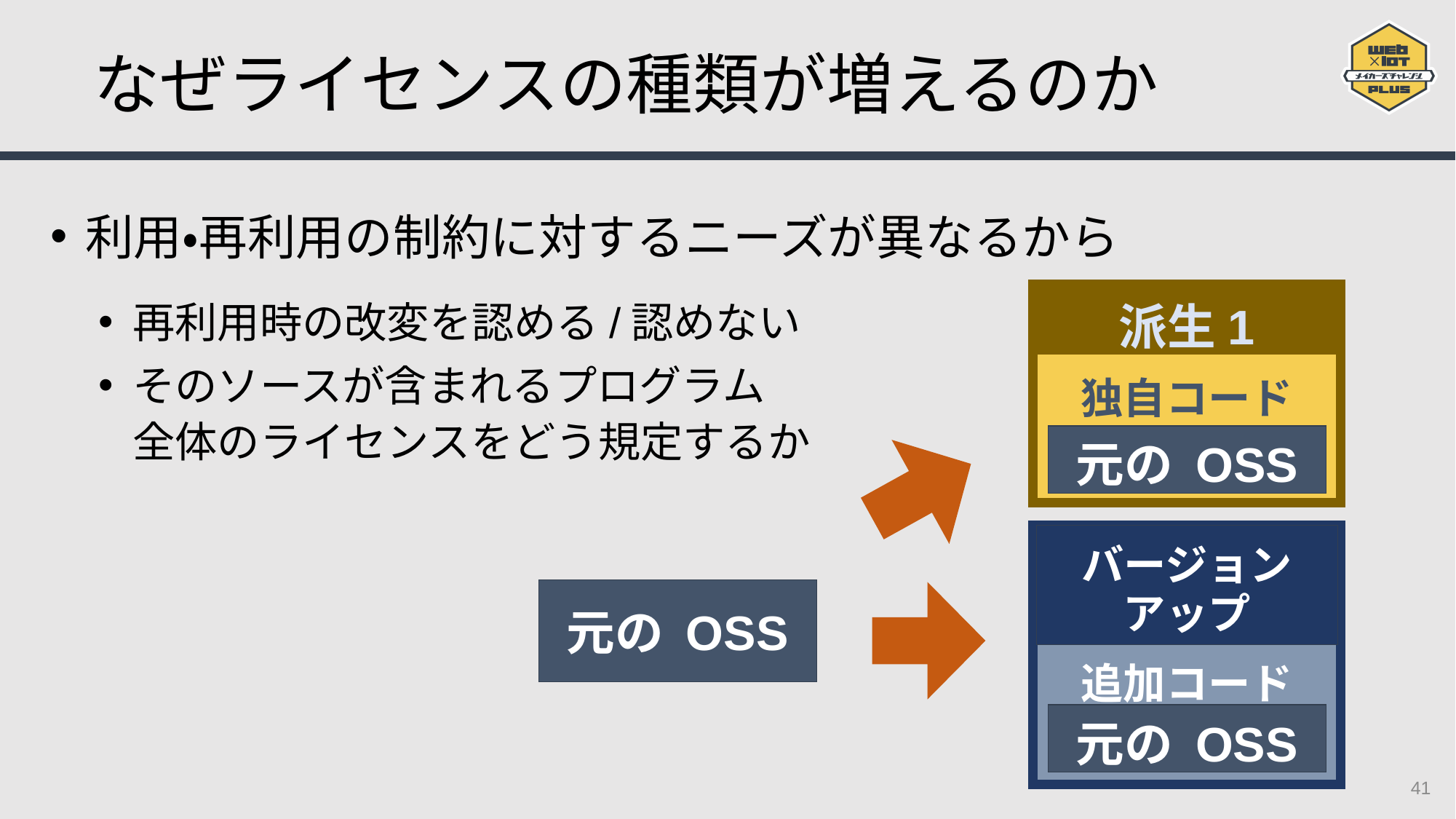

# なぜライセンスの種類が増えるのか
利用・再利用の制約に対するニーズが異なるから
再利用時の改変を認める/認めない
そのソースが含まれるプログラム
全体のライセンスをどう規定するか

独自コード

派生1
元の OSS

追加コード

バージョンアップ
元の OSS

元の OSS
41